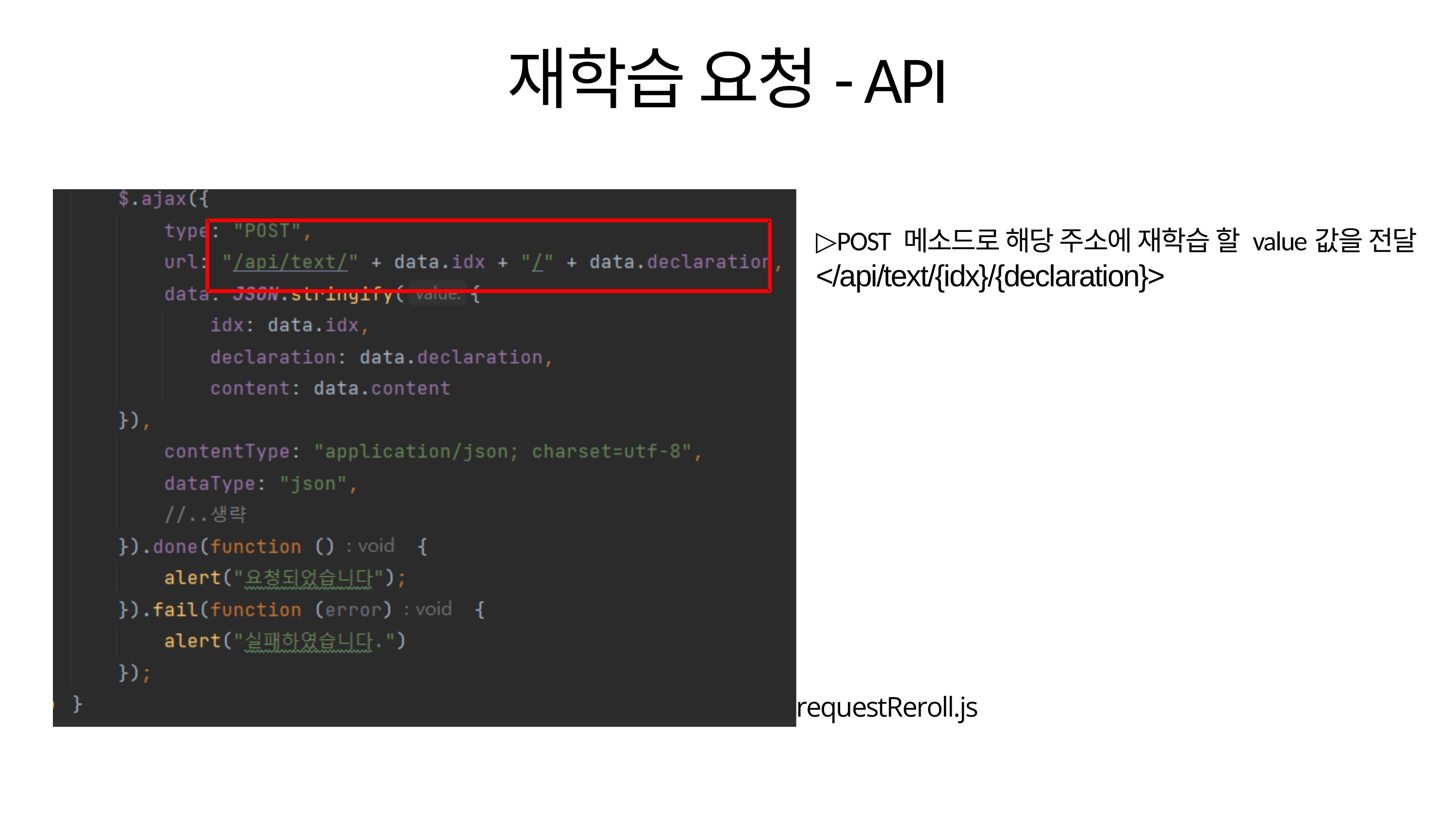

재학습 요청- API

▷POST 메소드로 해당 주소에 재학습 할 value값을 전달
</api/text/{idx}/{declaration}>
requestReroll.js